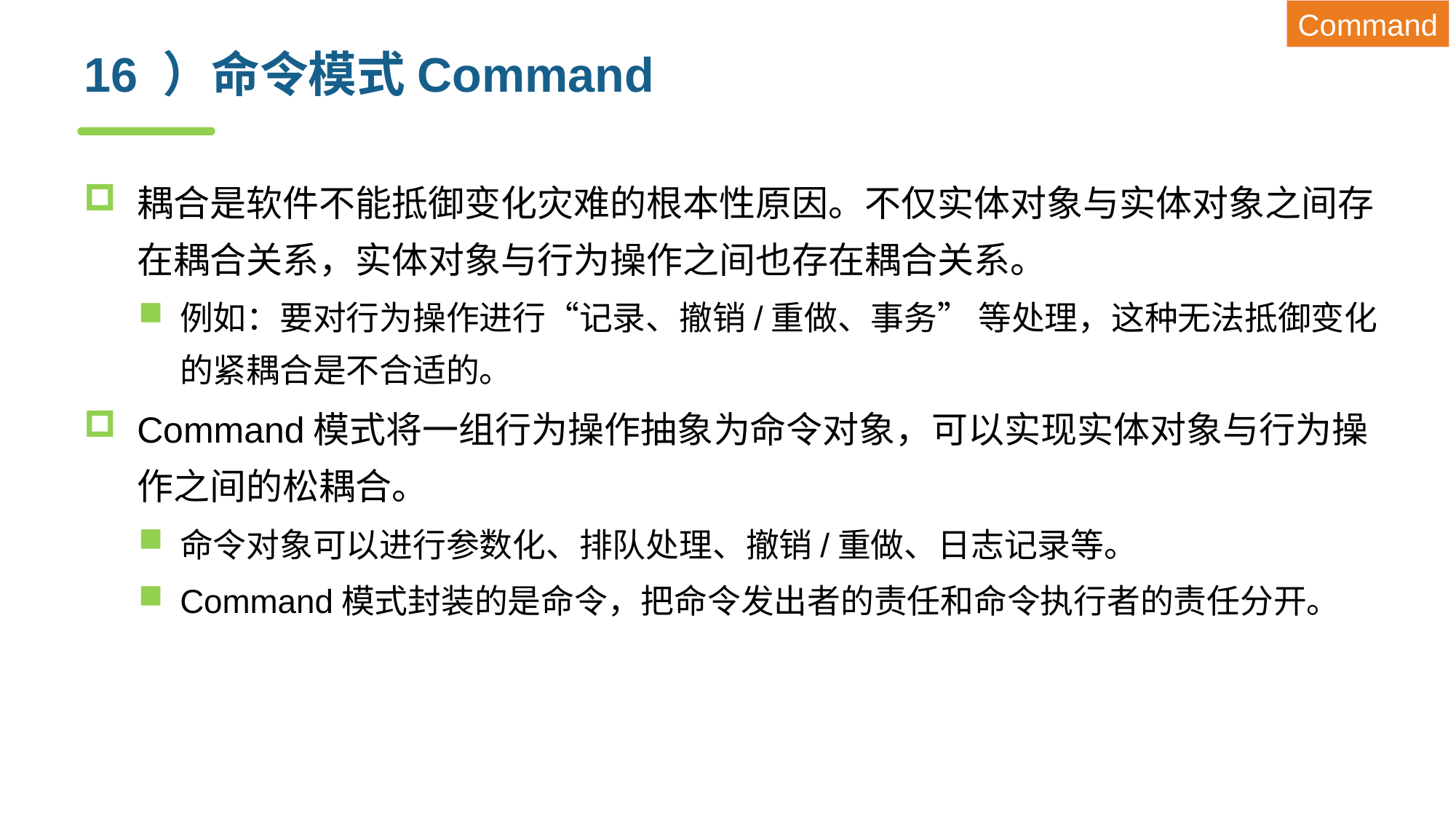

Command
# 16 ）命令模式Command
耦合是软件不能抵御变化灾难的根本性原因。不仅实体对象与实体对象之间存在耦合关系，实体对象与行为操作之间也存在耦合关系。
例如：要对行为操作进行“记录、撤销/重做、事务” 等处理，这种无法抵御变化的紧耦合是不合适的。
Command模式将一组行为操作抽象为命令对象，可以实现实体对象与行为操作之间的松耦合。
命令对象可以进行参数化、排队处理、撤销/重做、日志记录等。
Command模式封装的是命令，把命令发出者的责任和命令执行者的责任分开。
178